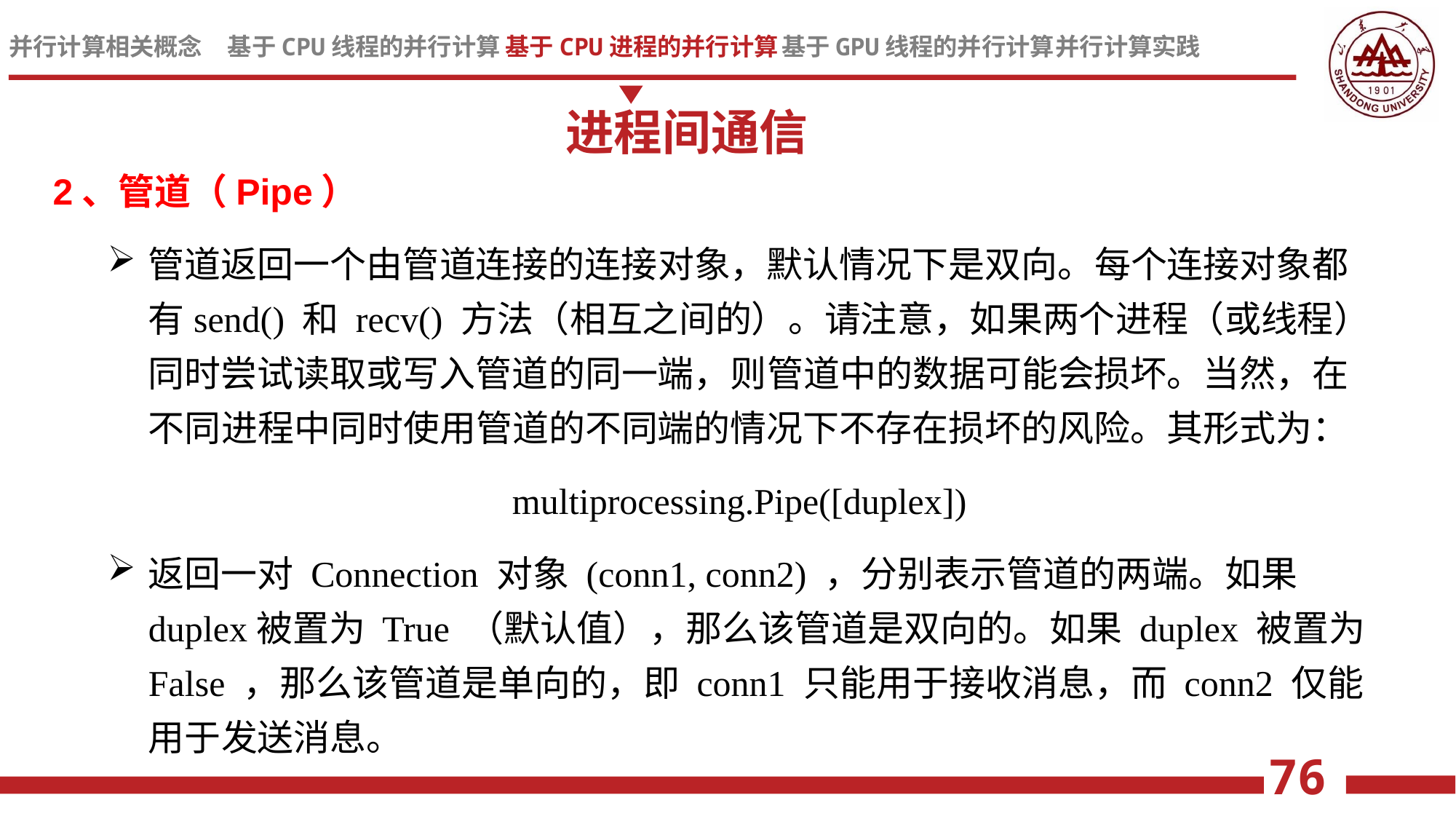

进程间通信
2、管道（Pipe）
管道返回一个由管道连接的连接对象，默认情况下是双向。每个连接对象都有send() 和 recv() 方法（相互之间的）。请注意，如果两个进程（或线程）同时尝试读取或写入管道的同一端，则管道中的数据可能会损坏。当然，在不同进程中同时使用管道的不同端的情况下不存在损坏的风险。其形式为：
multiprocessing.Pipe([duplex])
返回一对 Connection 对象 (conn1, conn2) ，分别表示管道的两端。如果 duplex被置为 True （默认值），那么该管道是双向的。如果 duplex 被置为 False ，那么该管道是单向的，即 conn1 只能用于接收消息，而 conn2 仅能用于发送消息。